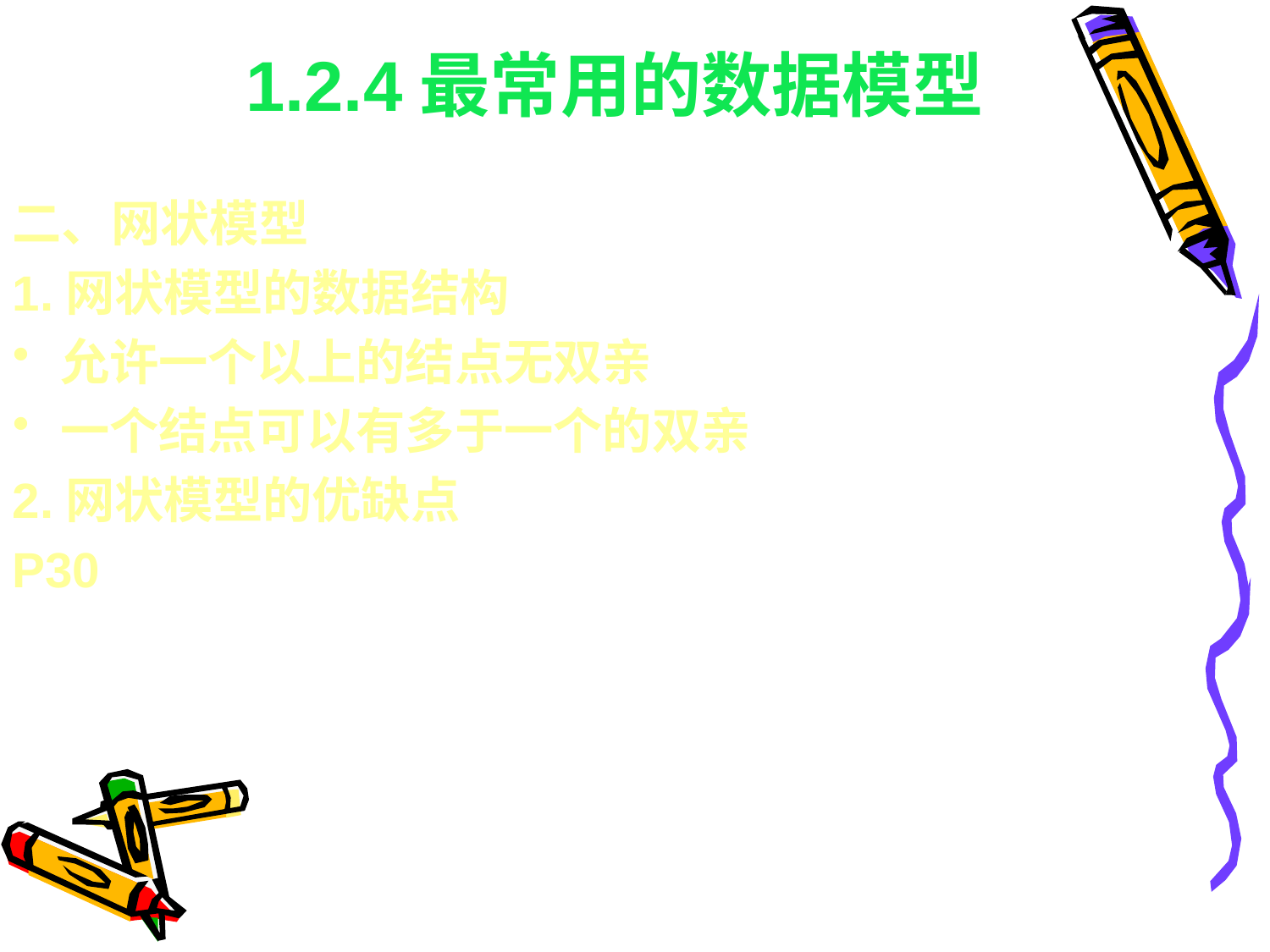

# 1.2.4最常用的数据模型
二、网状模型
1.网状模型的数据结构
允许一个以上的结点无双亲
一个结点可以有多于一个的双亲
2.网状模型的优缺点
P30